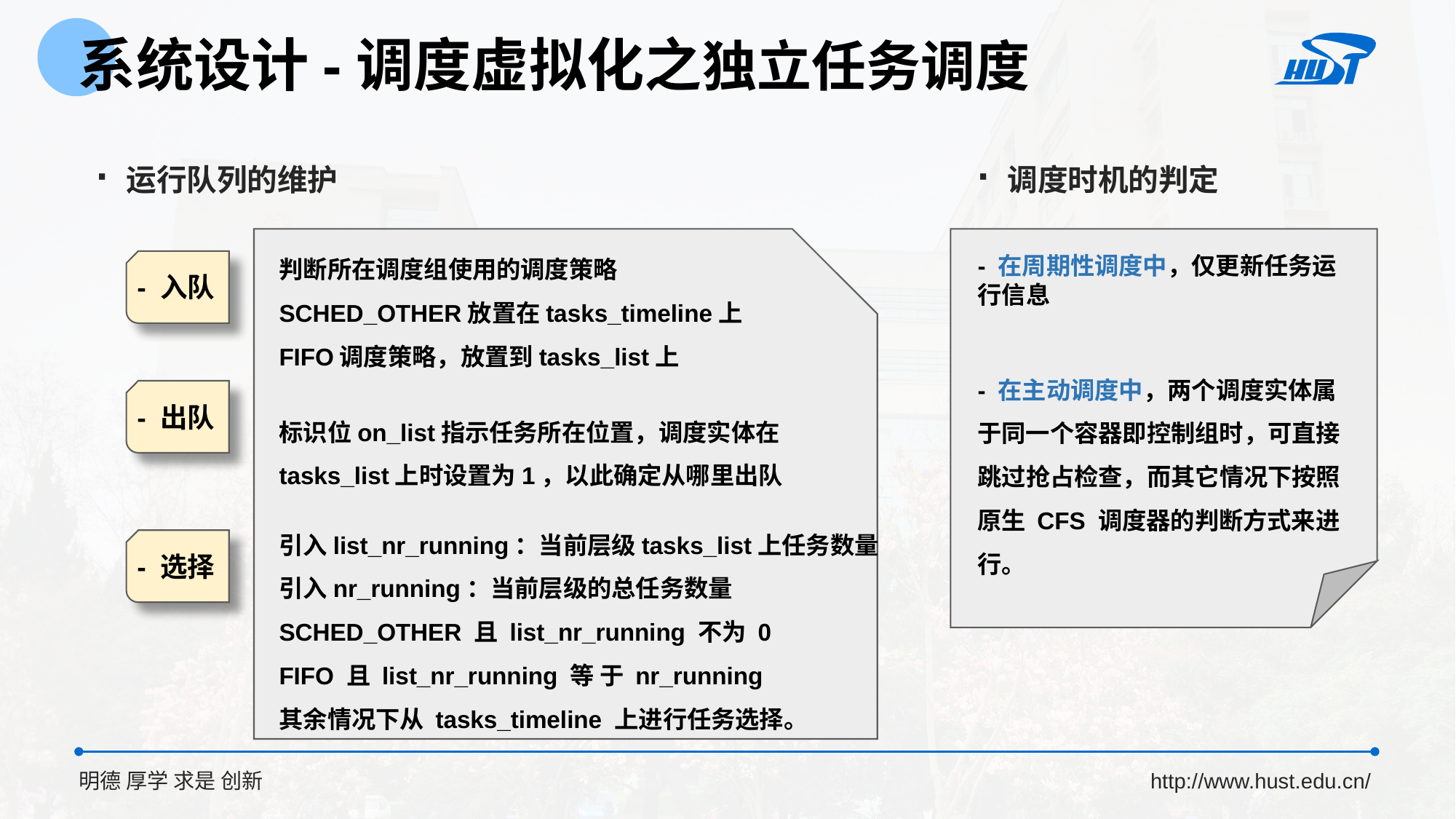

系统设计-调度虚拟化之独立任务调度
· 运行队列的维护
· 调度时机的判定

判断所在调度组使用的调度策略
SCHED_OTHER放置在tasks_timeline上
FIFO调度策略，放置到tasks_list上

- 在周期性调度中，仅更新任务运行信息
- 入队
- 在主动调度中，两个调度实体属于同一个容器即控制组时，可直接跳过抢占检查，而其它情况下按照原生 CFS 调度器的判断方式来进行。

- 出队
标识位on_list指示任务所在位置，调度实体在tasks_list上时设置为1，以此确定从哪里出队
引入list_nr_running：当前层级tasks_list上任务数量
引入nr_running：当前层级的总任务数量
SCHED_OTHER 且 list_nr_running 不为 0
FIFO 且 list_nr_running 等 于 nr_running
其余情况下从 tasks_timeline 上进行任务选择。

- 选择